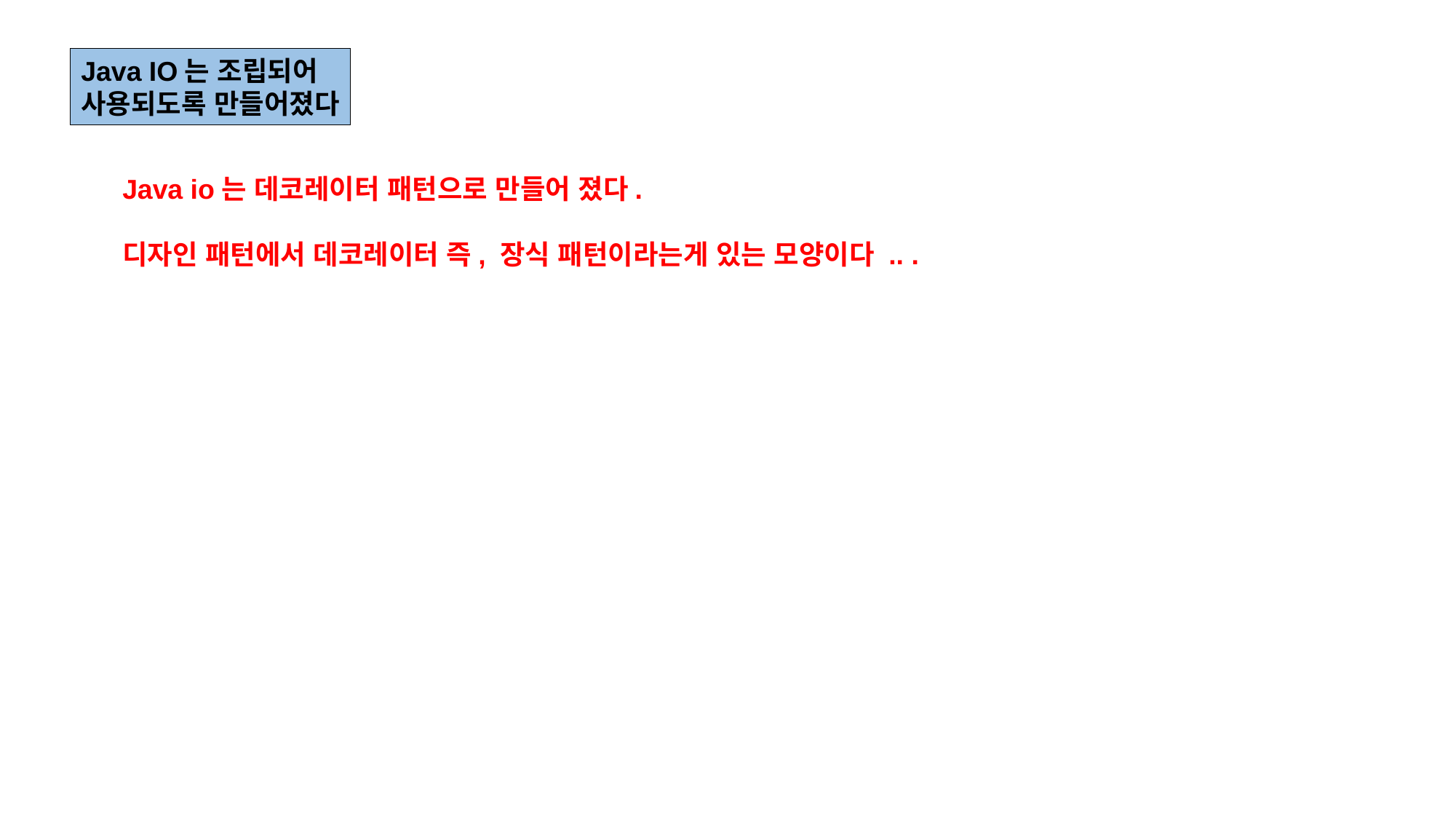

Java IO는 조립되어
사용되도록 만들어졌다
Java io는 데코레이터 패턴으로 만들어 졌다.

디자인 패턴에서 데코레이터 즉, 장식 패턴이라는게 있는 모양이다 .. .